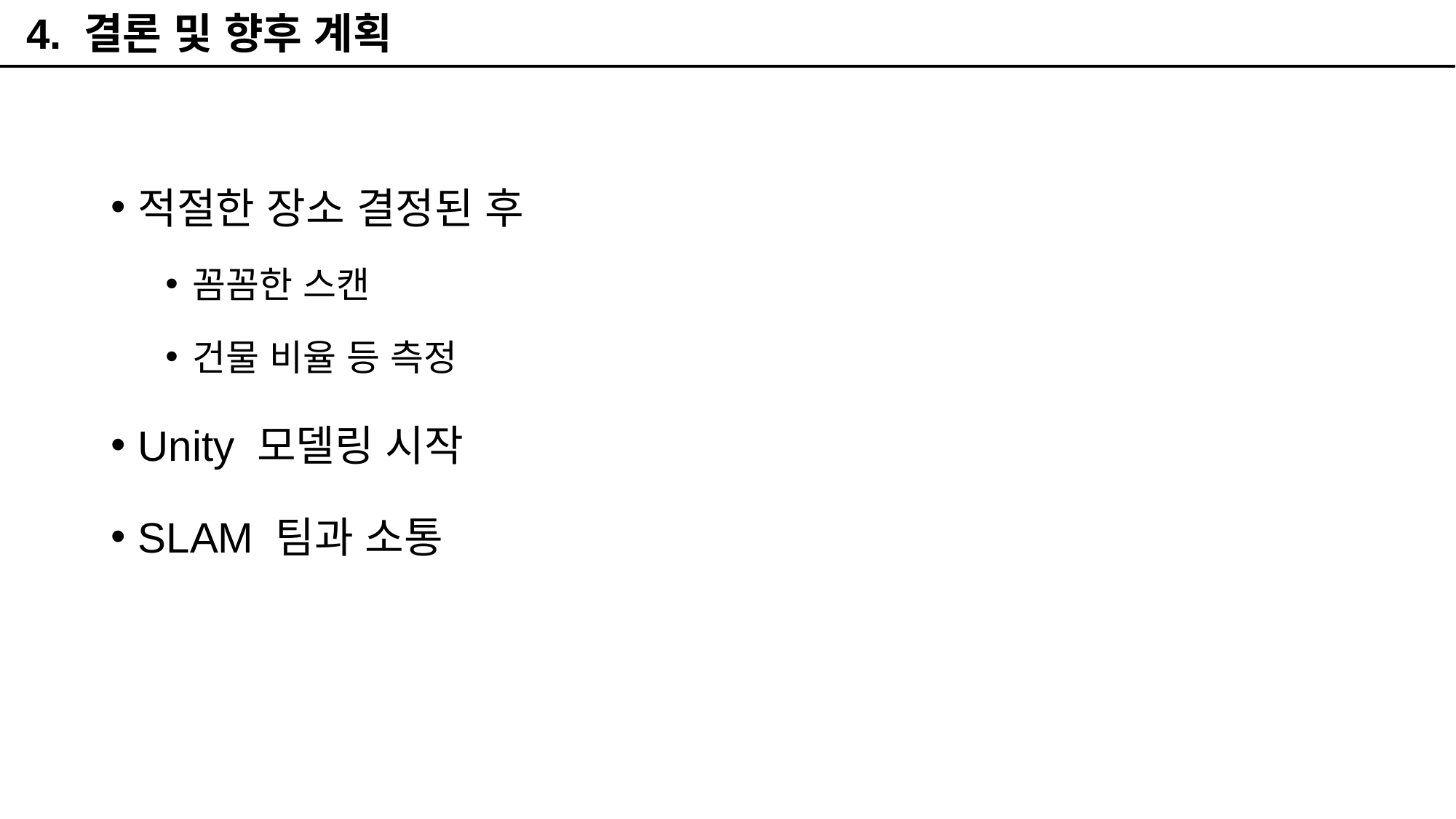

4. 결론 및 향후 계획
적절한 장소 결정된 후
꼼꼼한 스캔
건물 비율 등 측정
Unity 모델링 시작
SLAM 팀과 소통